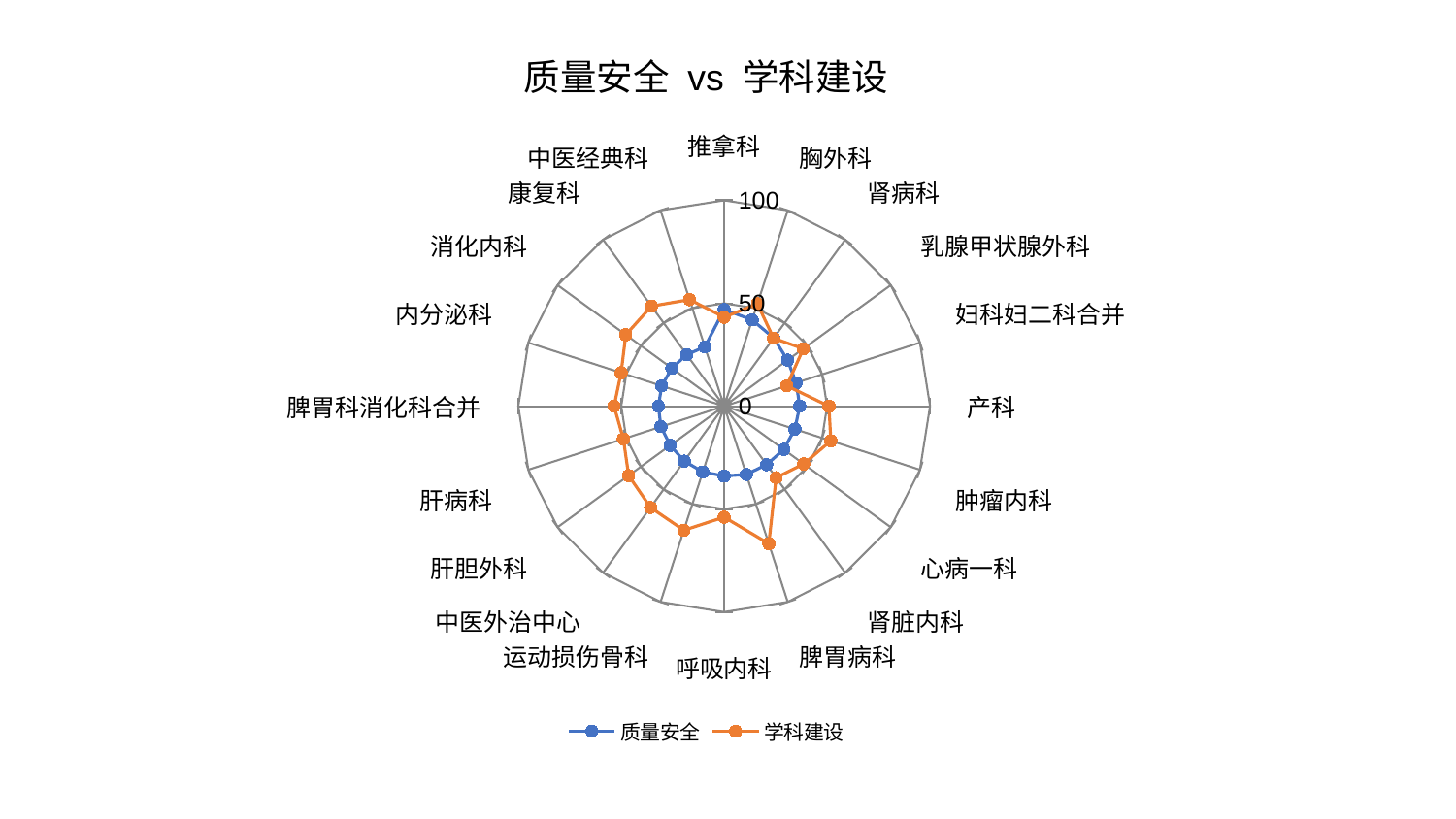

### Chart: 质量安全 vs 学科建设

| Category | 质量安全 | 学科建设 |
|---|---|---|
| 推拿科 | 46.97688171038636 | 43.243912498868106 |
| 胸外科 | 44.0624077213205 | 52.254855569230045 |
| 肾病科 | 40.97601979805489 | 40.84474891120419 |
| 乳腺甲状腺外科 | 38.08709583033759 | 47.53159400185539 |
| 妇科妇二科合并 | 36.779673840775345 | 31.969959039731336 |
| 产科 | 36.69744931246755 | 50.912377910551875 |
| 肿瘤内科 | 36.111715996243966 | 54.500356929932394 |
| 心病一科 | 35.77675389272137 | 47.760037239158194 |
| 肾脏内科 | 35.12330223916843 | 42.93670743141137 |
| 脾胃病科 | 34.86456781019413 | 70.24403051827142 |
| 呼吸内科 | 33.9443648679642 | 53.910419220245785 |
| 运动损伤骨科 | 33.602511241815975 | 63.39874454429036 |
| 中医外治中心 | 32.98602396671741 | 60.84445302086596 |
| 肝胆外科 | 32.40234491843003 | 57.36361561880967 |
| 肝病科 | 32.310021503407924 | 51.47812704177334 |
| 脾胃科消化科合并 | 31.93447921910992 | 53.46486582224881 |
| 内分泌科 | 31.901691743958658 | 52.61429326804818 |
| 消化内科 | 31.41207993338537 | 59.060545315294 |
| 康复科 | 30.943759693864894 | 60.074311304631856 |
| 中医经典科 | 30.35028429620084 | 54.46232808589673 |
4